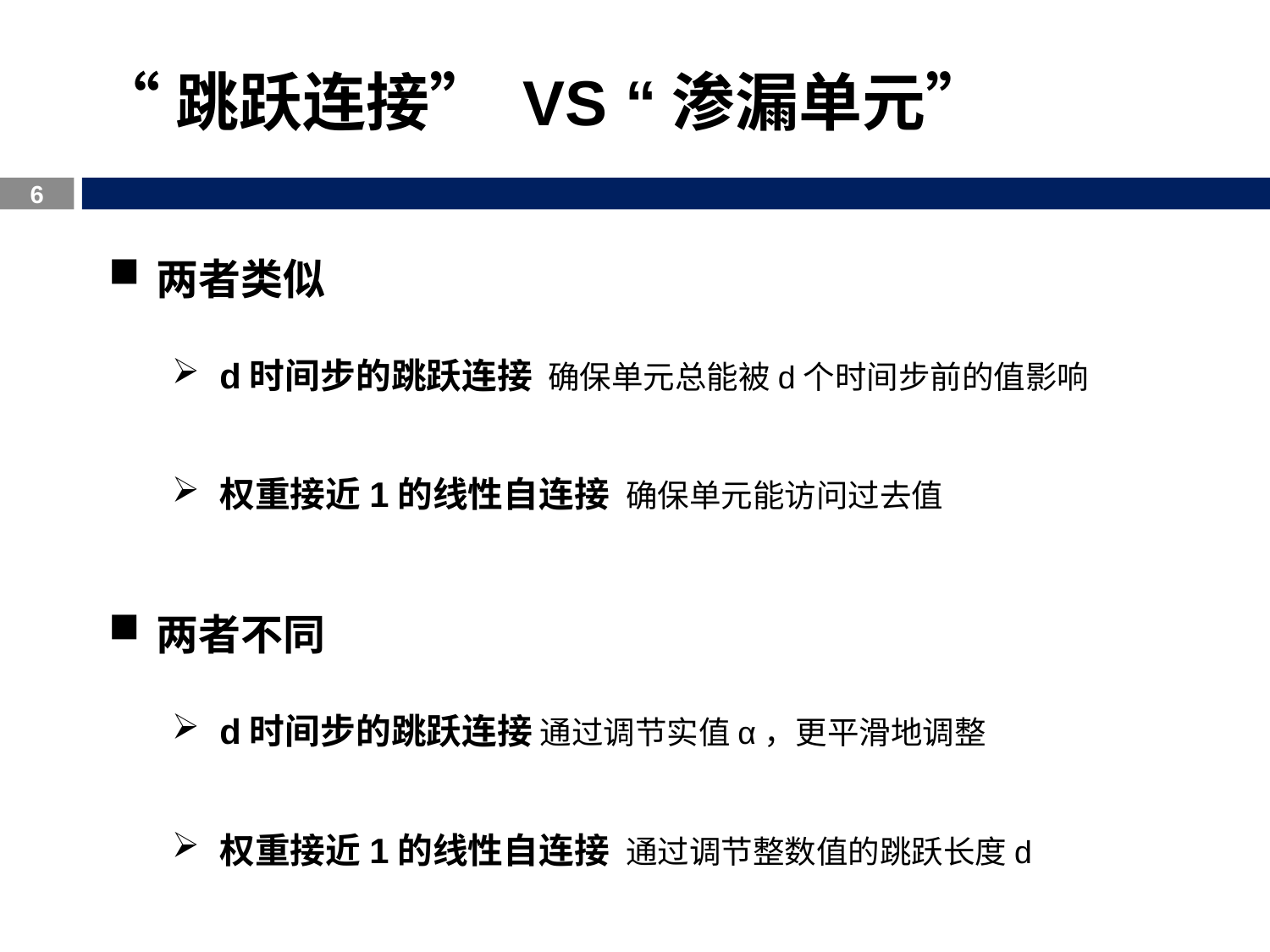

“跳跃连接” VS “渗漏单元”
6
两者类似

d时间步的跳跃连接  确保单元总能被d个时间步前的值影响

权重接近1的线性自连接  确保单元能访问过去值

两者不同

d时间步的跳跃连接 通过调节实值α，更平滑地调整

权重接近1的线性自连接  通过调节整数值的跳跃长度d